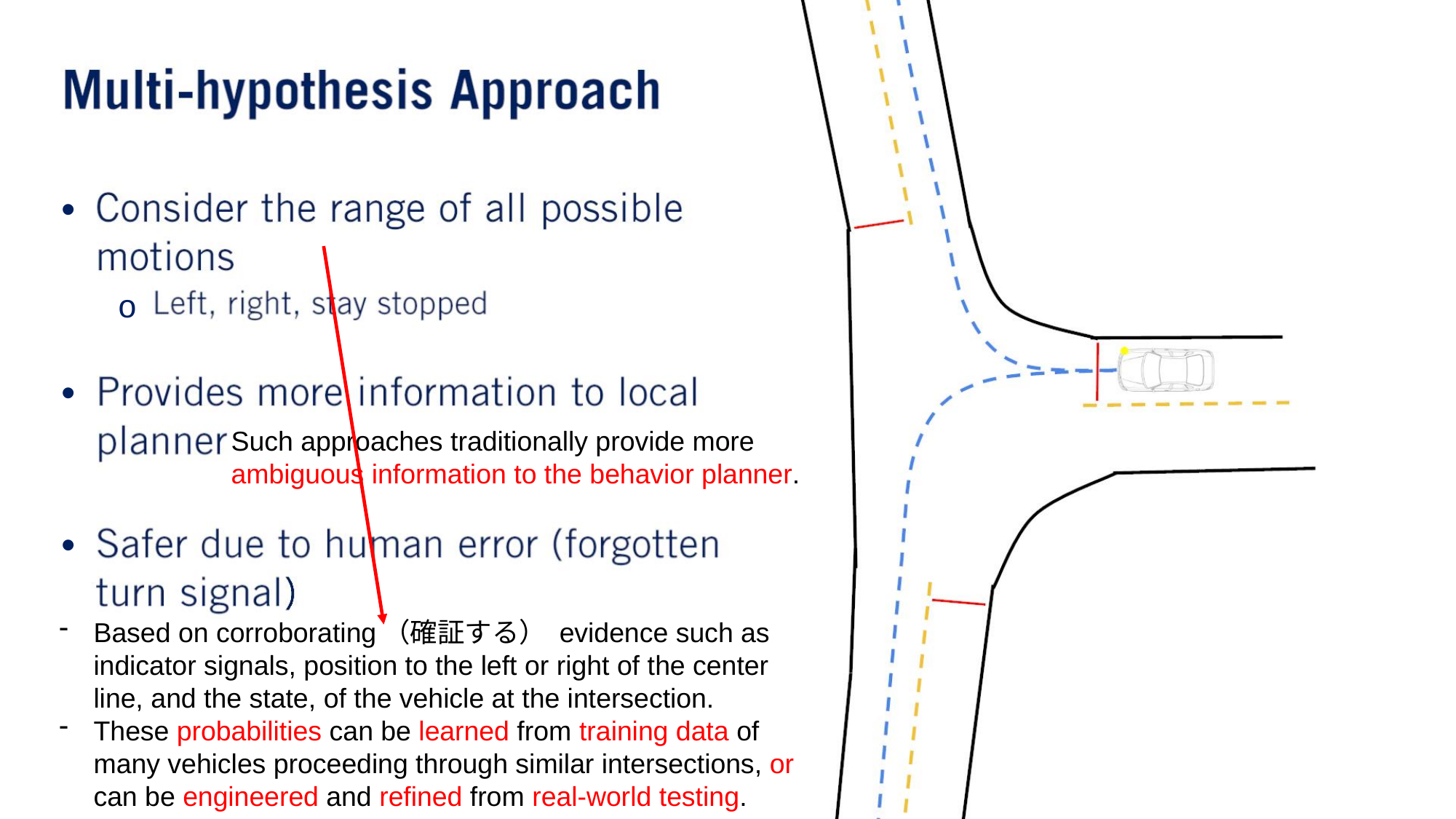

•
o
•
•
Such approaches traditionally provide more ambiguous information to the behavior planner.
Based on corroborating（確証する） evidence such as indicator signals, position to the left or right of the center line, and the state, of the vehicle at the intersection.
These probabilities can be learned from training data of many vehicles proceeding through similar intersections, or can be engineered and refined from real-world testing.